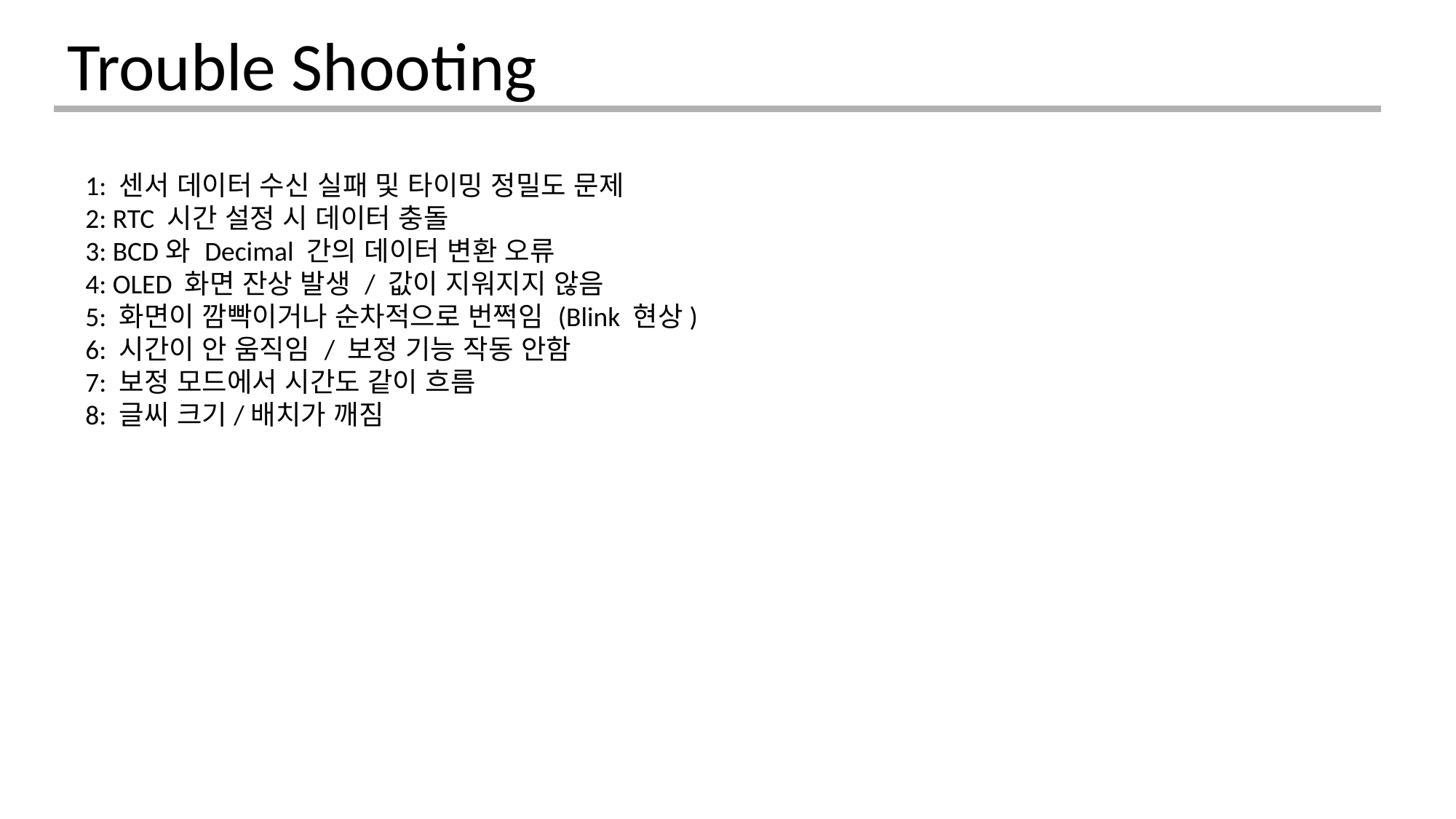

Trouble Shooting
1: 센서 데이터 수신 실패 및 타이밍 정밀도 문제
2: RTC 시간 설정 시 데이터 충돌
3: BCD와 Decimal 간의 데이터 변환 오류
4: OLED 화면 잔상 발생 / 값이 지워지지 않음
5: 화면이 깜빡이거나 순차적으로 번쩍임 (Blink 현상)
6: 시간이 안 움직임 / 보정 기능 작동 안함
7: 보정 모드에서 시간도 같이 흐름
8: 글씨 크기/배치가 깨짐